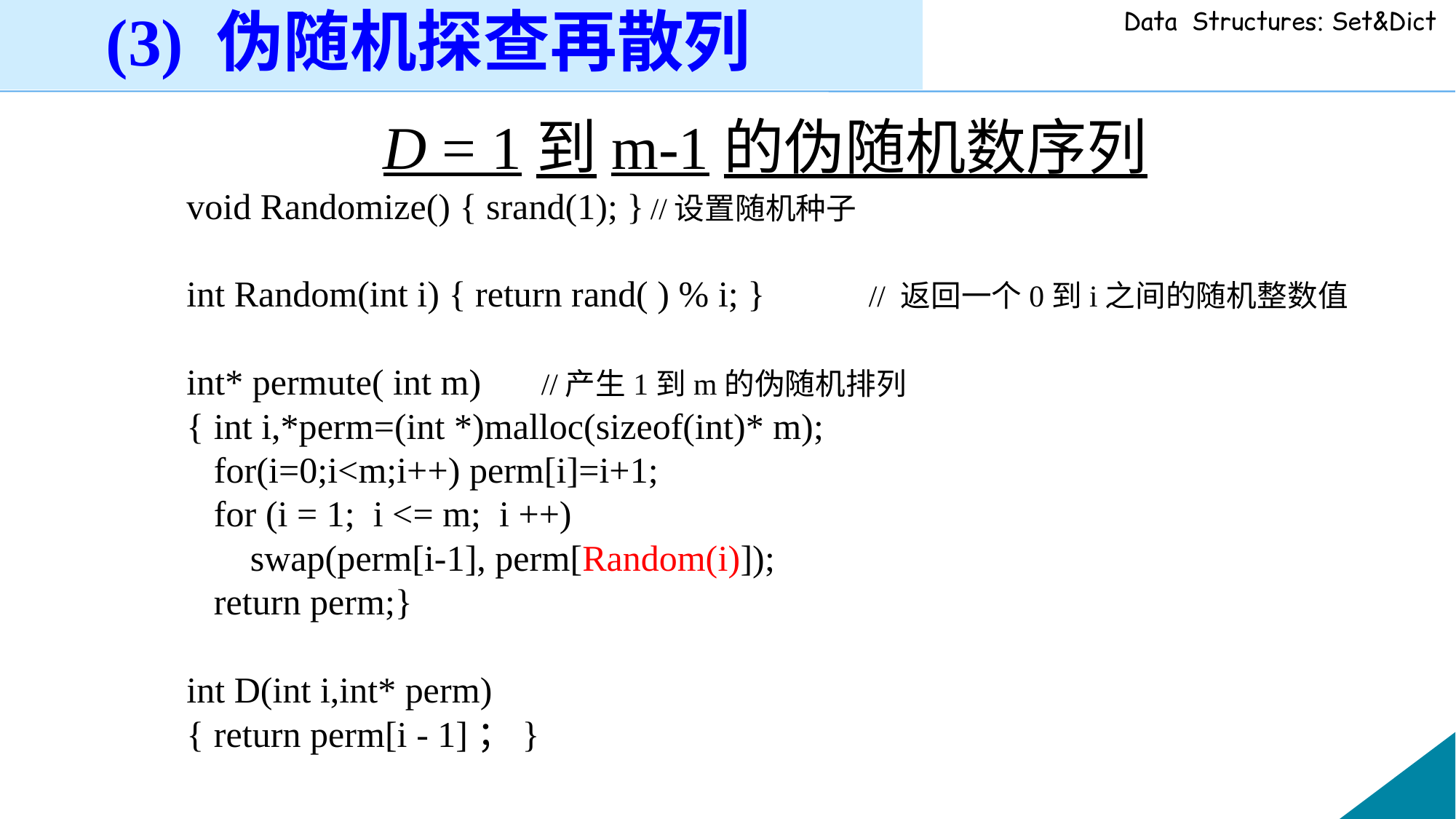

(3) 伪随机探查再散列
		    D = 1到m-1的伪随机数序列
void Randomize() { srand(1); }	//设置随机种子

int Random(int i) { return rand( ) % i; }	// 返回一个0到i之间的随机整数值

int* permute( int m)	//产生1到m的伪随机排列
{	int i,*perm=(int *)malloc(sizeof(int)* m);
	for(i=0;i<m;i++) perm[i]=i+1;
	for (i = 1;  i <= m;  i ++)
    swap(perm[i-1], perm[Random(i)]);
	return perm;}

int D(int i,int* perm)
{	return perm[i - 1]；}